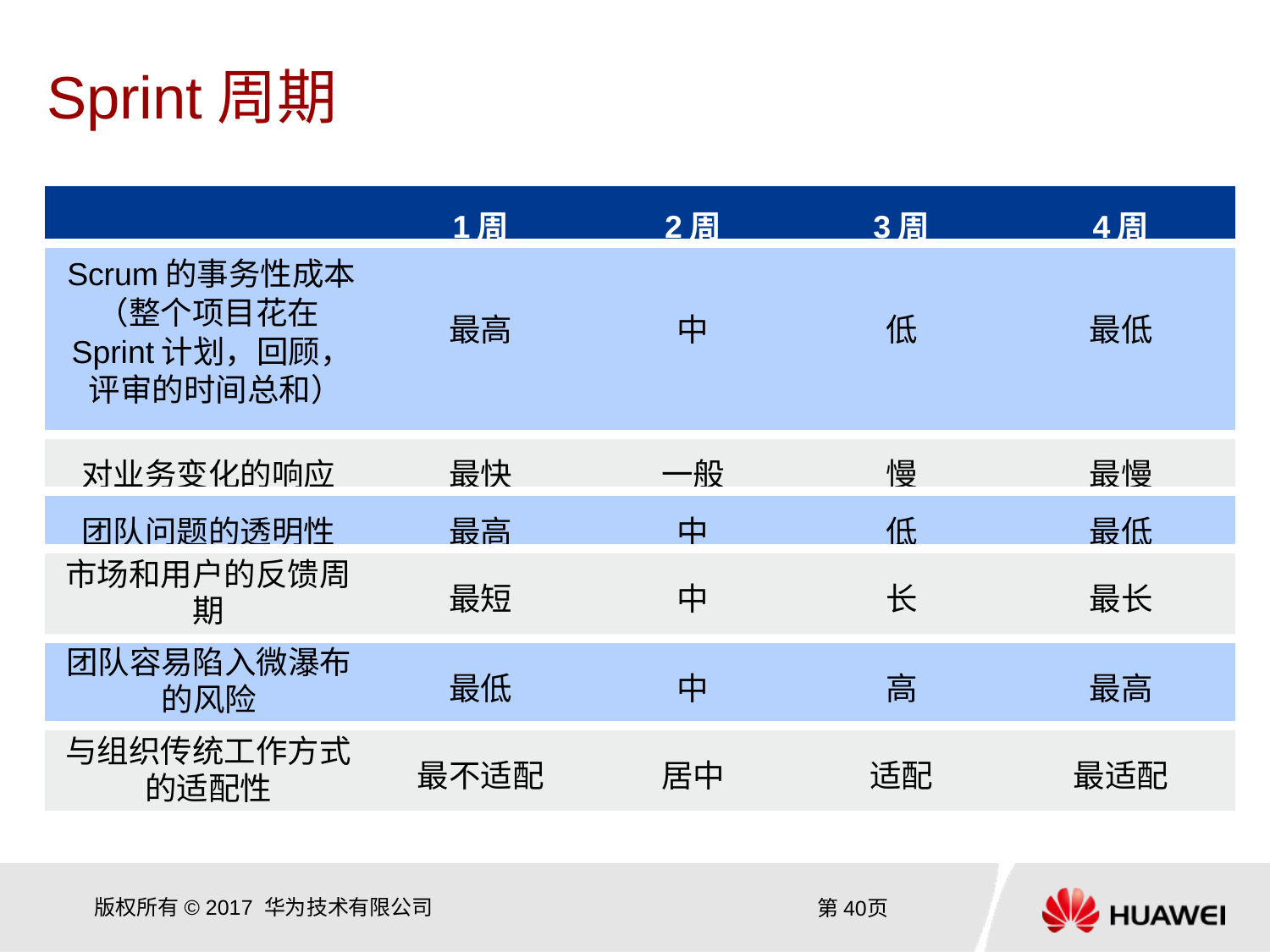

# Sprint周期
|  | 1周 | 2周 | 3周 | 4周 |
| --- | --- | --- | --- | --- |
| Scrum的事务性成本 （整个项目花在 Sprint计划，回顾， 评审的时间总和） | 最高 | 中 | 低 | 最低 |
| 对业务变化的响应 | 最快 | 一般 | 慢 | 最慢 |
| 团队问题的透明性 | 最高 | 中 | 低 | 最低 |
| 市场和用户的反馈周 期 | 最短 | 中 | 长 | 最长 |
| 团队容易陷入微瀑布 的风险 | 最低 | 中 | 高 | 最高 |
| 与组织传统工作方式 的适配性 | 最不适配 | 居中 | 适配 | 最适配 |